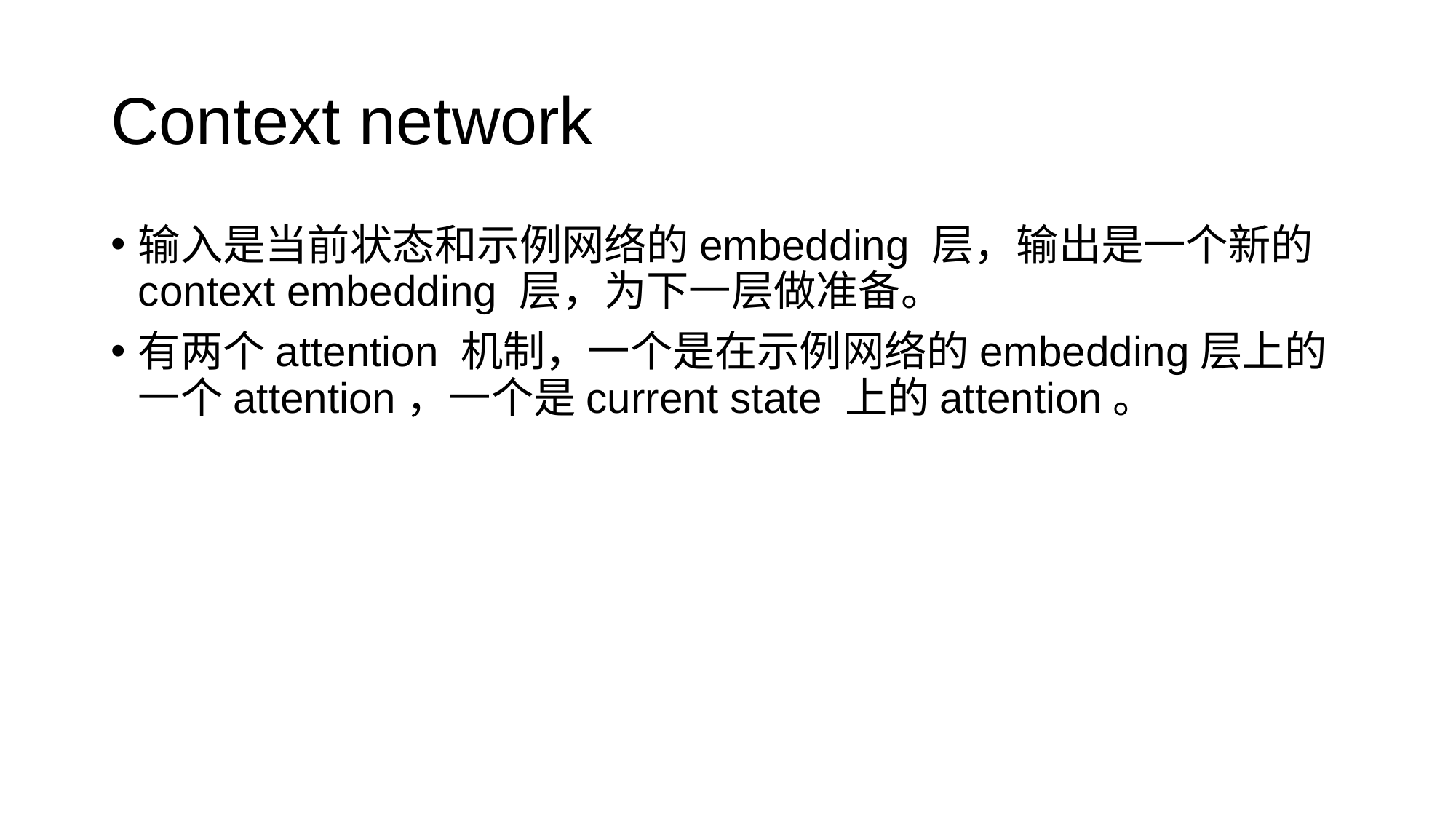

# Context network
输入是当前状态和示例网络的embedding 层，输出是一个新的context embedding 层，为下一层做准备。
有两个attention 机制，一个是在示例网络的embedding层上的一个attention，一个是current state 上的attention。